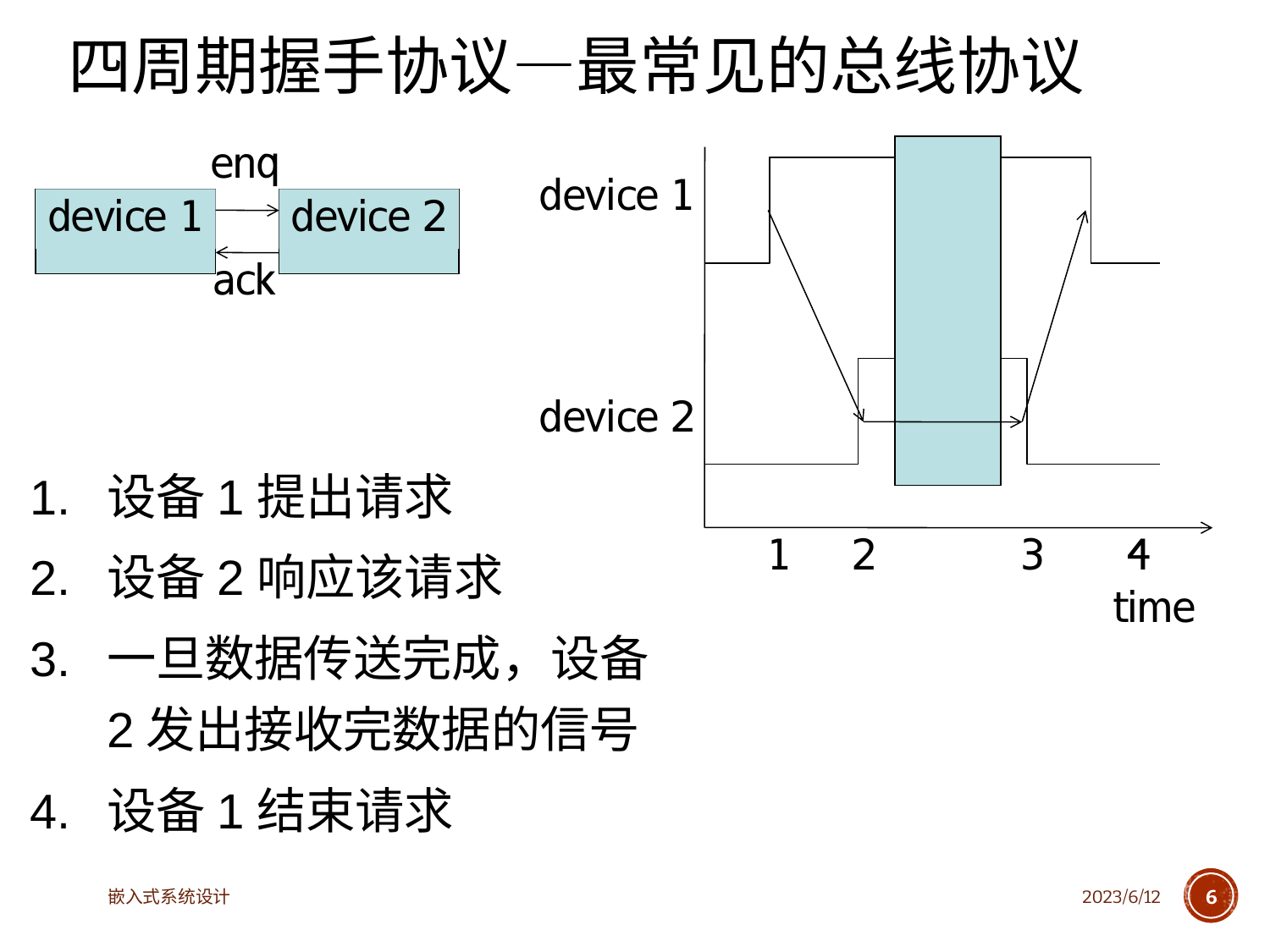

四周期握手协议—最常见的总线协议
enq

device 1

device 1

device 2

ack

device 2

设备1提出请求
设备2响应该请求
一旦数据传送完成，设备2发出接收完数据的信号
设备1结束请求

1
2
3
4
time
嵌入式系统设计
2023/6/12
6